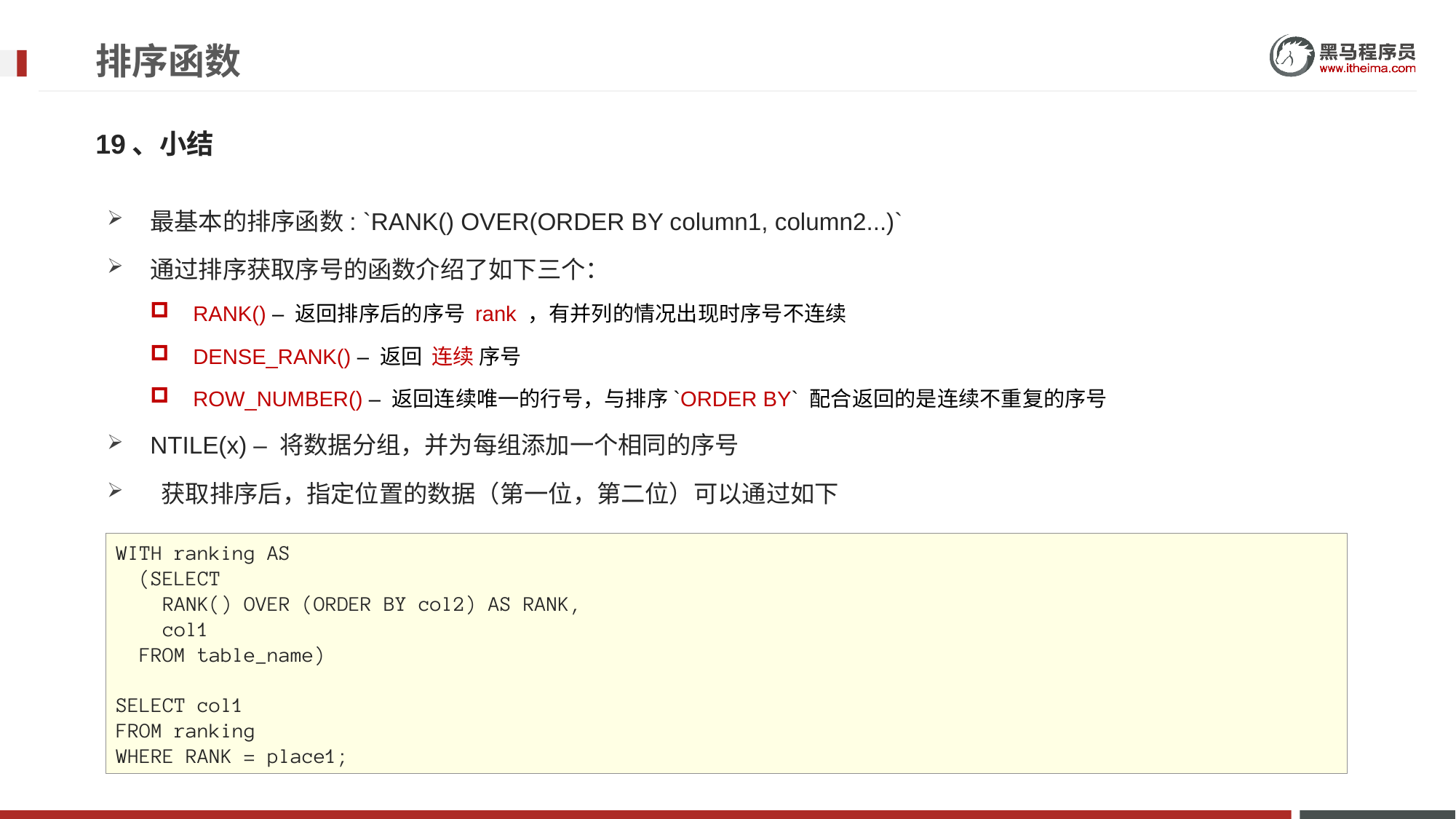

# 排序函数
19、小结
最基本的排序函数: `RANK() OVER(ORDER BY column1, column2...)`
通过排序获取序号的函数介绍了如下三个：
RANK() – 返回排序后的序号 rank ，有并列的情况出现时序号不连续
DENSE_RANK() – 返回  连续 序号
ROW_NUMBER() – 返回连续唯一的行号，与排序`ORDER BY` 配合返回的是连续不重复的序号
NTILE(x) – 将数据分组，并为每组添加一个相同的序号
 获取排序后，指定位置的数据（第一位，第二位）可以通过如下

WITH ranking AS
  (SELECT
    RANK() OVER (ORDER BY col2) AS RANK,
    col1
  FROM table_name)

SELECT col1
FROM ranking
WHERE RANK = place1;